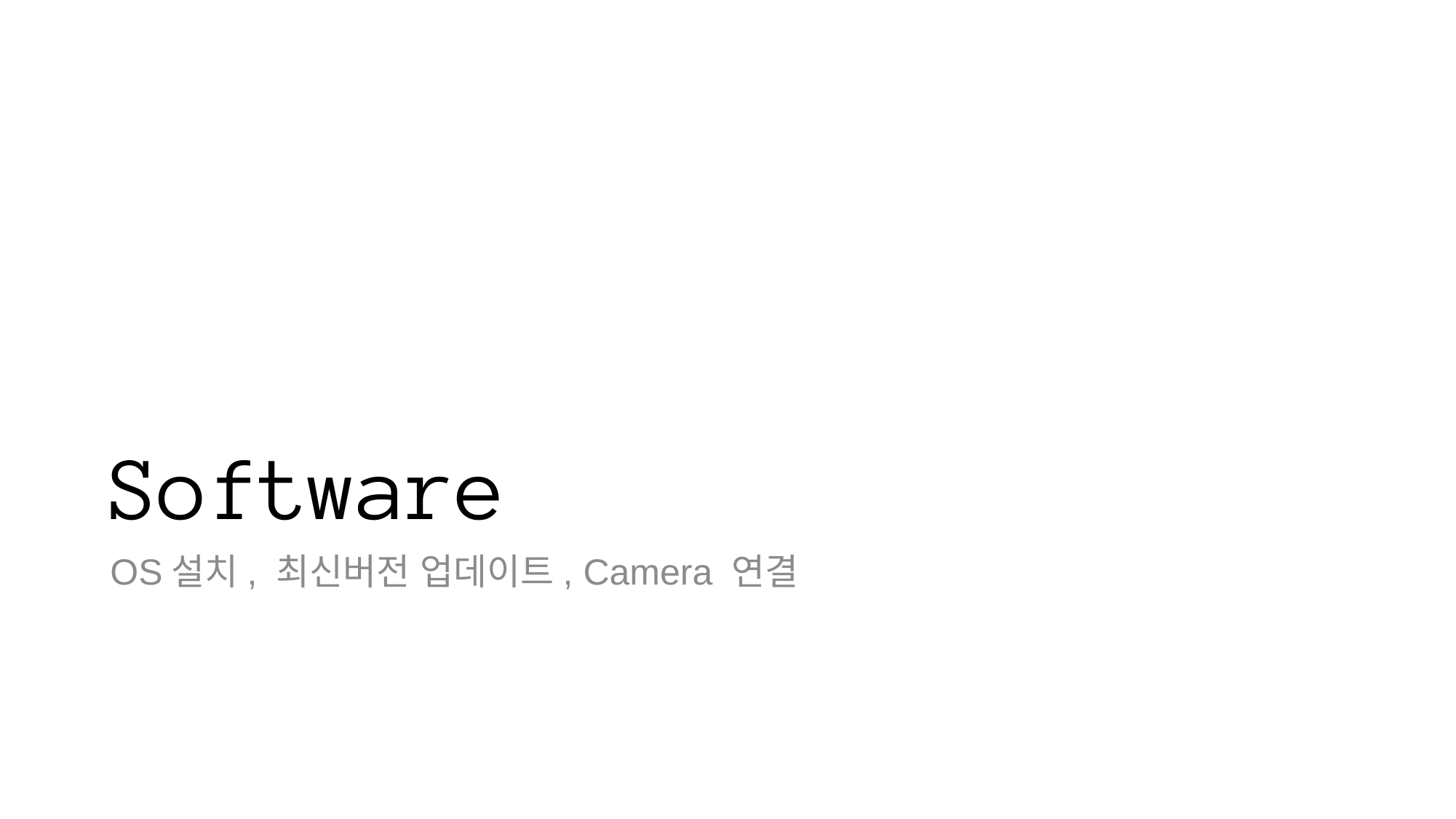

# Software
OS설치, 최신버전 업데이트, Camera 연결